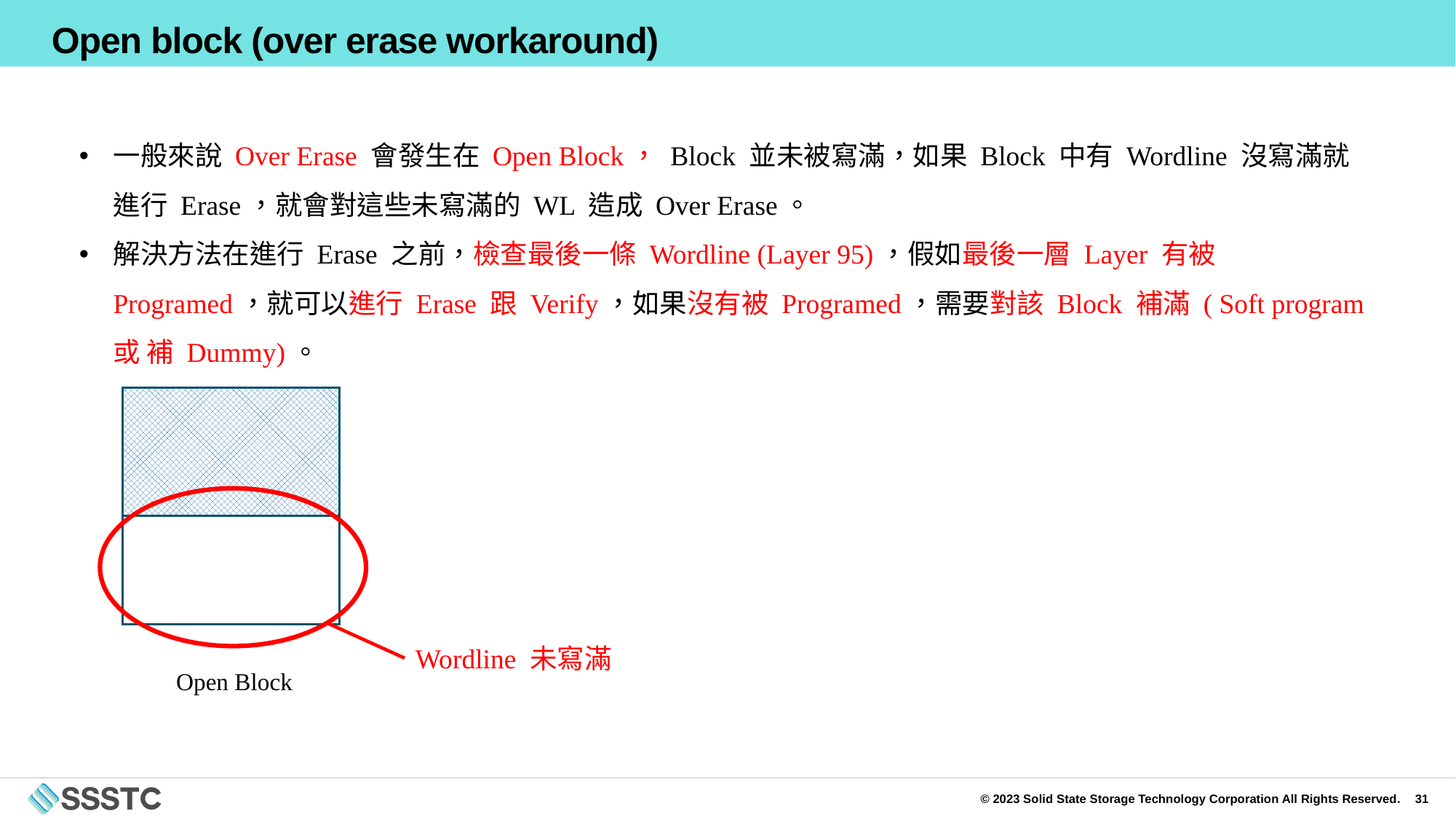

# Open block (over erase workaround)
一般來說 Over Erase 會發生在 Open Block， Block 並未被寫滿，如果 Block 中有 Wordline 沒寫滿就進行 Erase，就會對這些未寫滿的 WL 造成 Over Erase。
解決方法在進行 Erase 之前，檢查最後一條 Wordline (Layer 95)，假如最後一層 Layer 有被 Programed，就可以進行 Erase 跟 Verify，如果沒有被 Programed，需要對該 Block 補滿 ( Soft program 或 補 Dummy)。

Open Block

Wordline 未寫滿